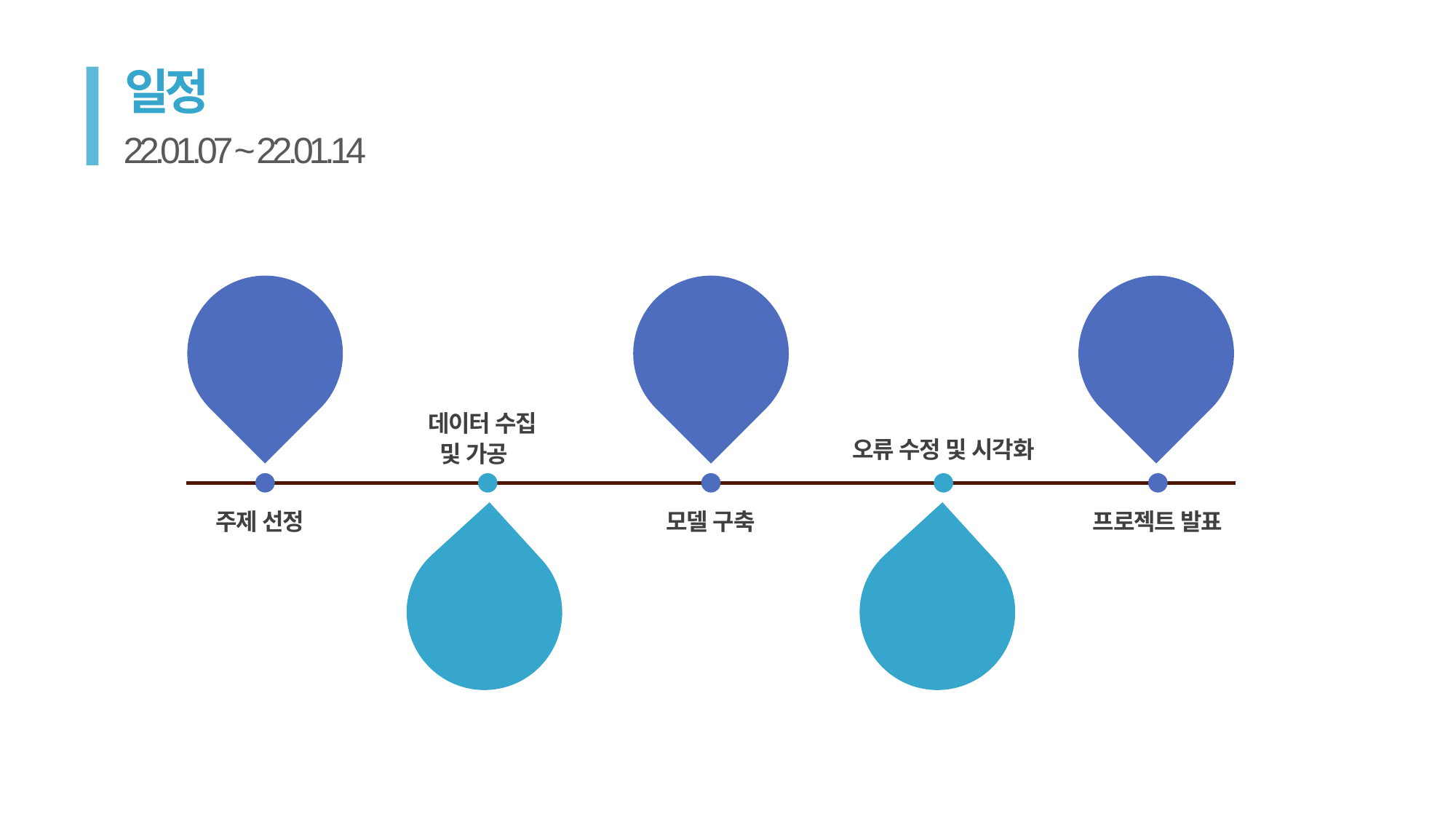

일정
22.01.07 ~ 22.01.14

01.07
01.11
01.14
데이터 수집
 및 가공
오류 수정 및 시각화

주제 선정
모델 구축
프로젝트 발표

01.10
01.13